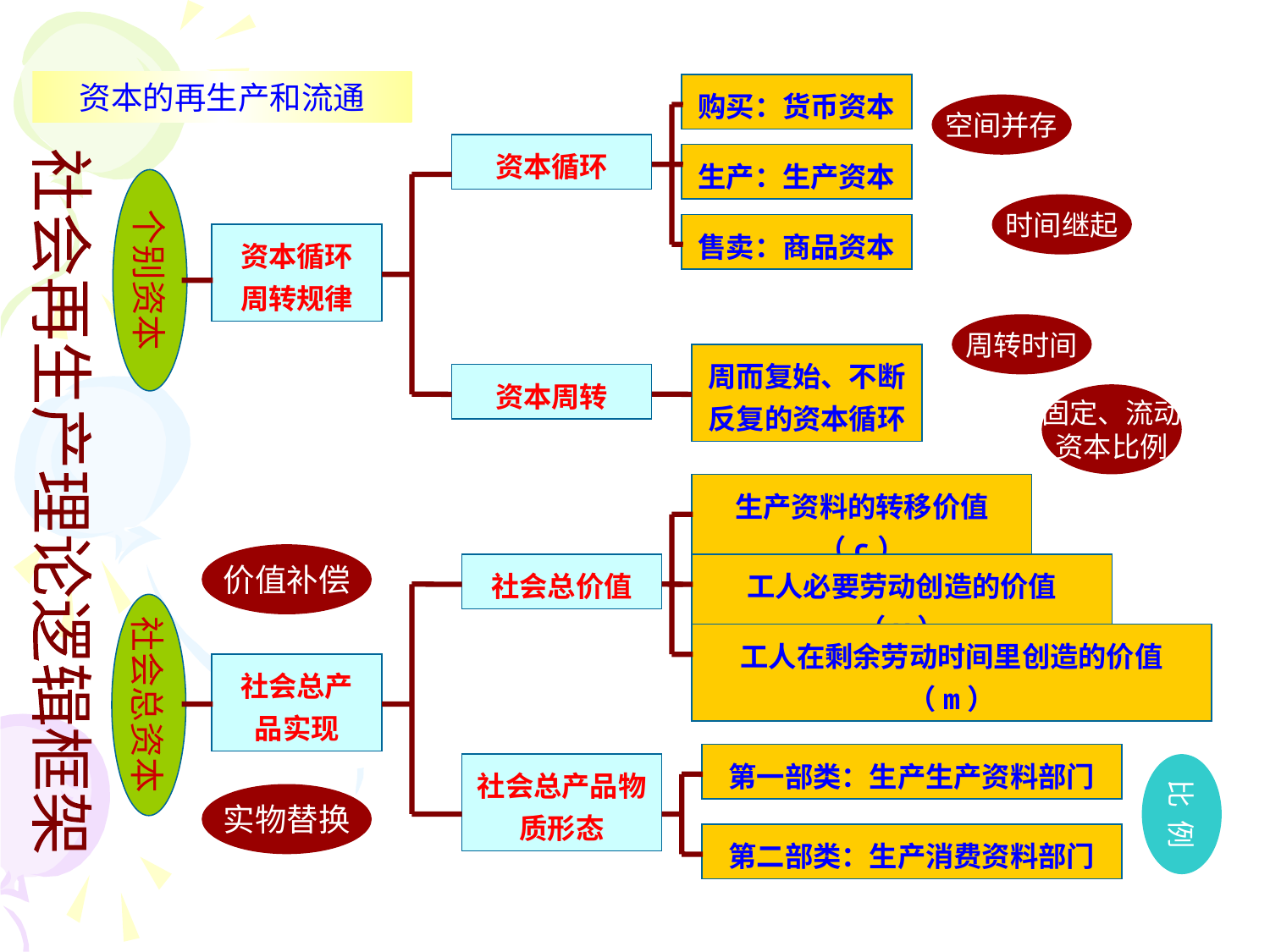

资本的再生产和流通
购买：货币资本
空间并存

资本循环
生产：生产资本

个别资本

时间继起
售卖：商品资本

资本循环
周转规律

周转时间
周而复始、不断反复的资本循环
资本周转
固定、流动
资本比例

社会再生产理论逻辑框架
生产资料的转移价值（c）

价值补偿
社会总价值
工人必要劳动创造的价值（v）

社会总资本
工人在剩余劳动时间里创造的价值（m）

社会总产
品实现

第一部类：生产生产资料部门
社会总产品物质形态
比  例

实物替换

第二部类：生产消费资料部门